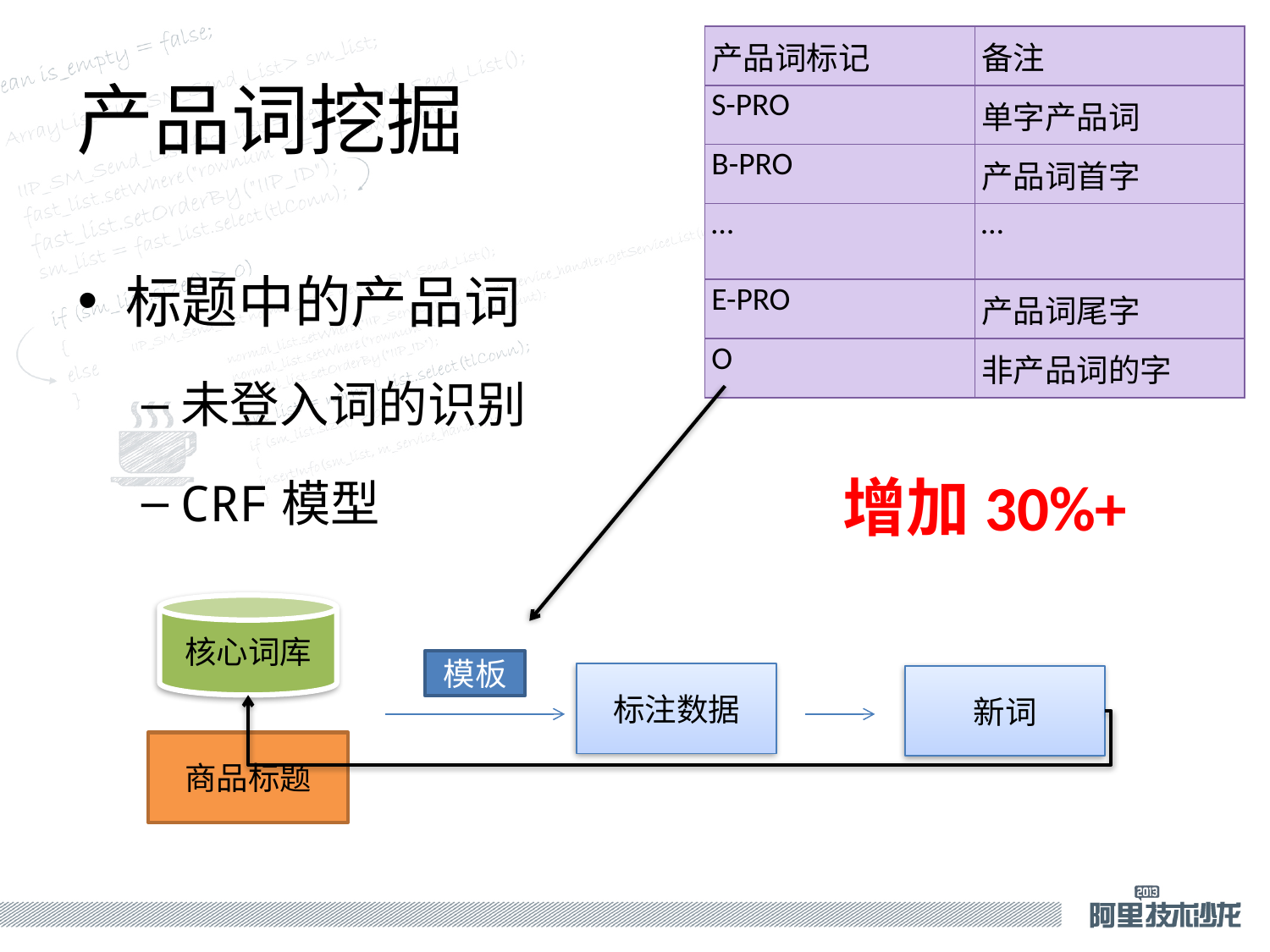

| 产品词标记 | 备注 |
| --- | --- |
| S-PRO | 单字产品词 |
| B-PRO | 产品词首字 |
| … | … |
| E-PRO | 产品词尾字 |
| O | 非产品词的字 |
# 产品词挖掘
标题中的产品词
未登入词的识别
CRF模型
增加30%+
核心词库
模板
标注数据
新词
商品标题